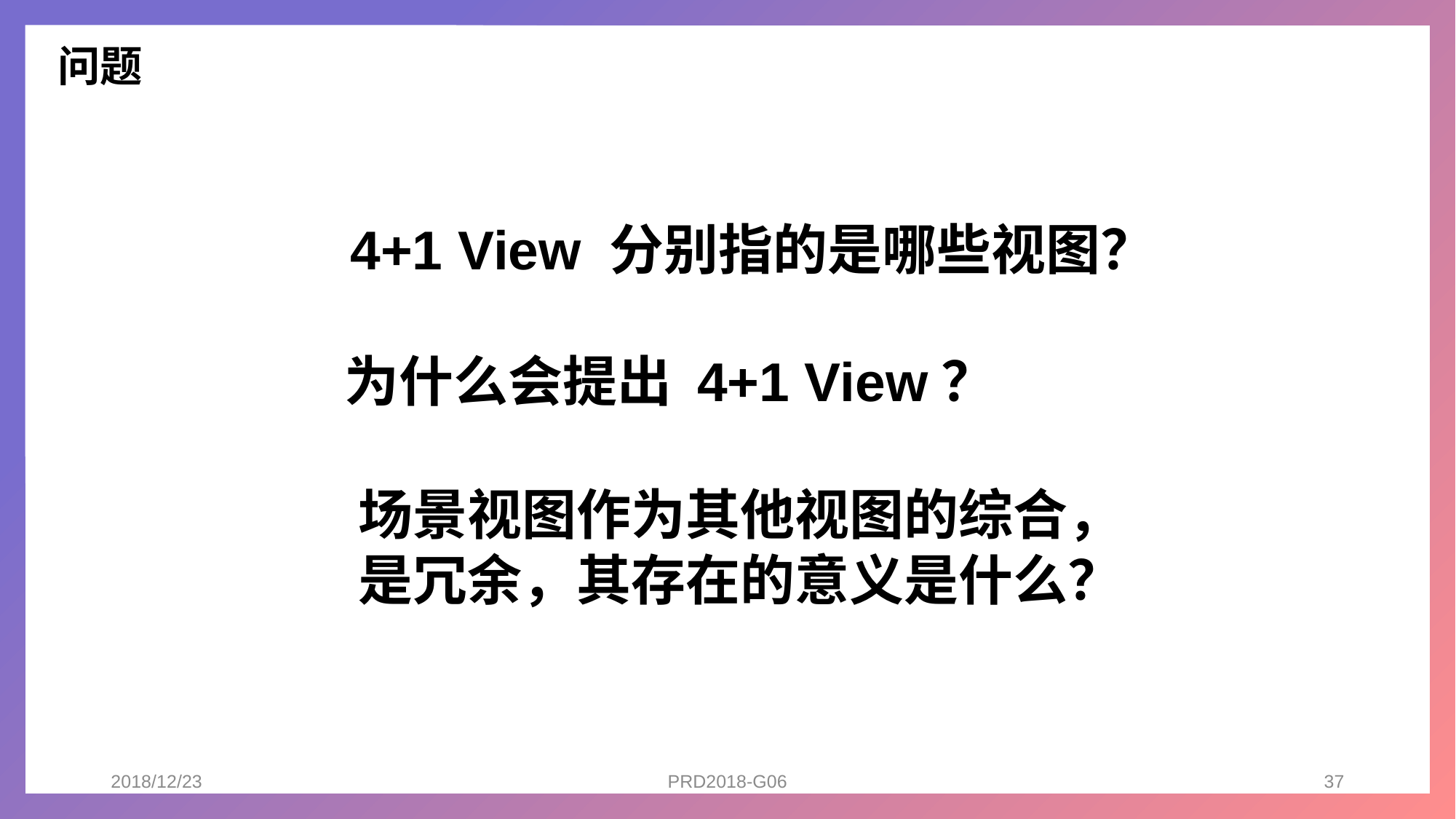

问题
4+1 View 分别指的是哪些视图？
为什么会提出 4+1 View？
场景视图作为其他视图的综合，是冗余，其存在的意义是什么？
2018/12/23
PRD2018-G06
37